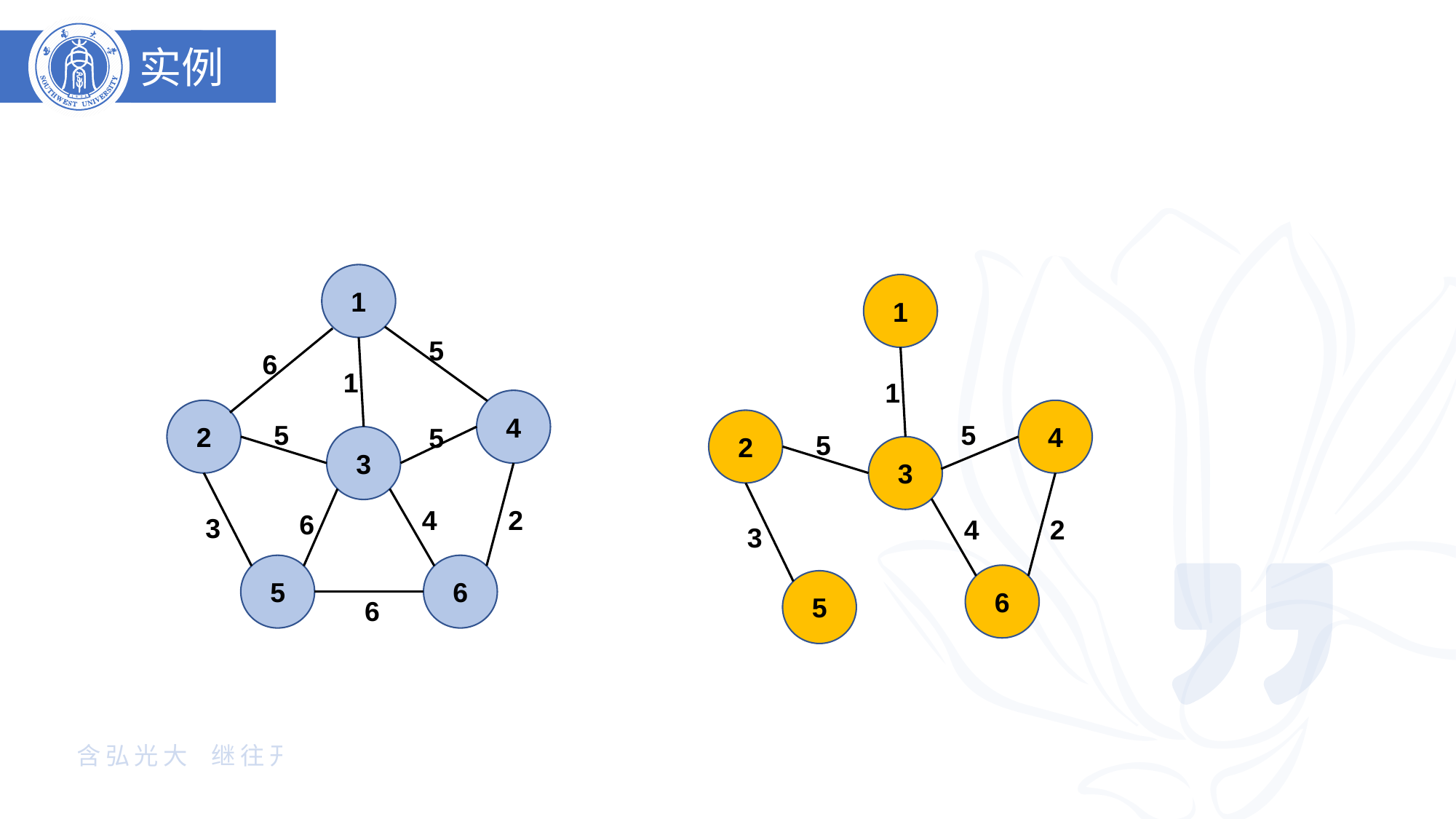

实例
1
1
5
6
1
1
4
2
4
2
5
5
5
5
3
3
2
4
6
3
2
4
3
5
6

6
5
6